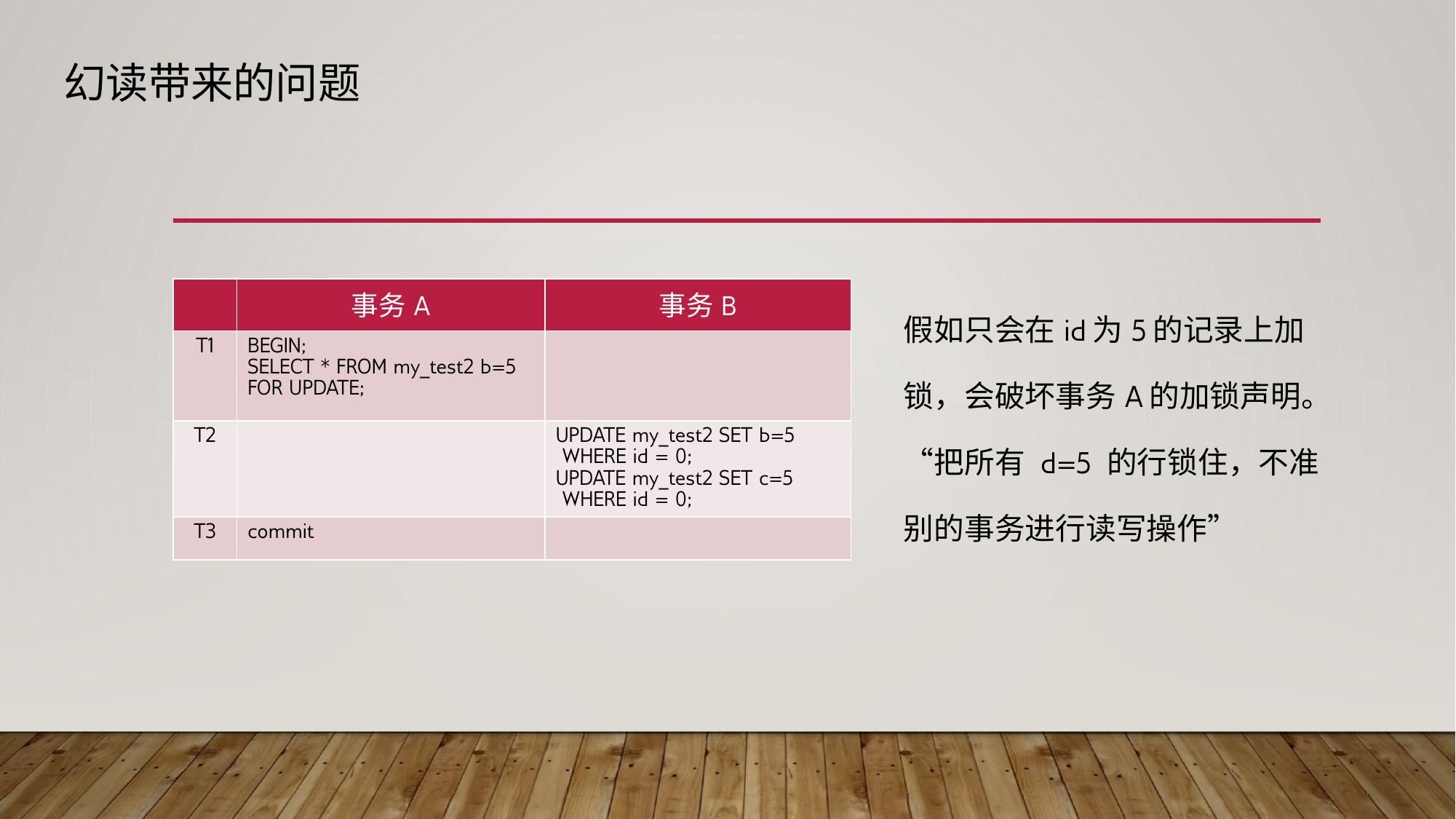

# 幻读带来的问题
|  | 事务A | 事务B |
| --- | --- | --- |
| T1 | BEGIN; SELECT \* FROM my\_test2 b=5 FOR UPDATE; |  |
| T2 |  | UPDATE my\_test2 SET b=5 WHERE id = 0; UPDATE my\_test2 SET c=5 WHERE id = 0; |
| T3 | commit |  |
假如只会在id为5的记录上加锁，会破坏事务A的加锁声明。“把所有 d=5 的行锁住，不准别的事务进行读写操作”